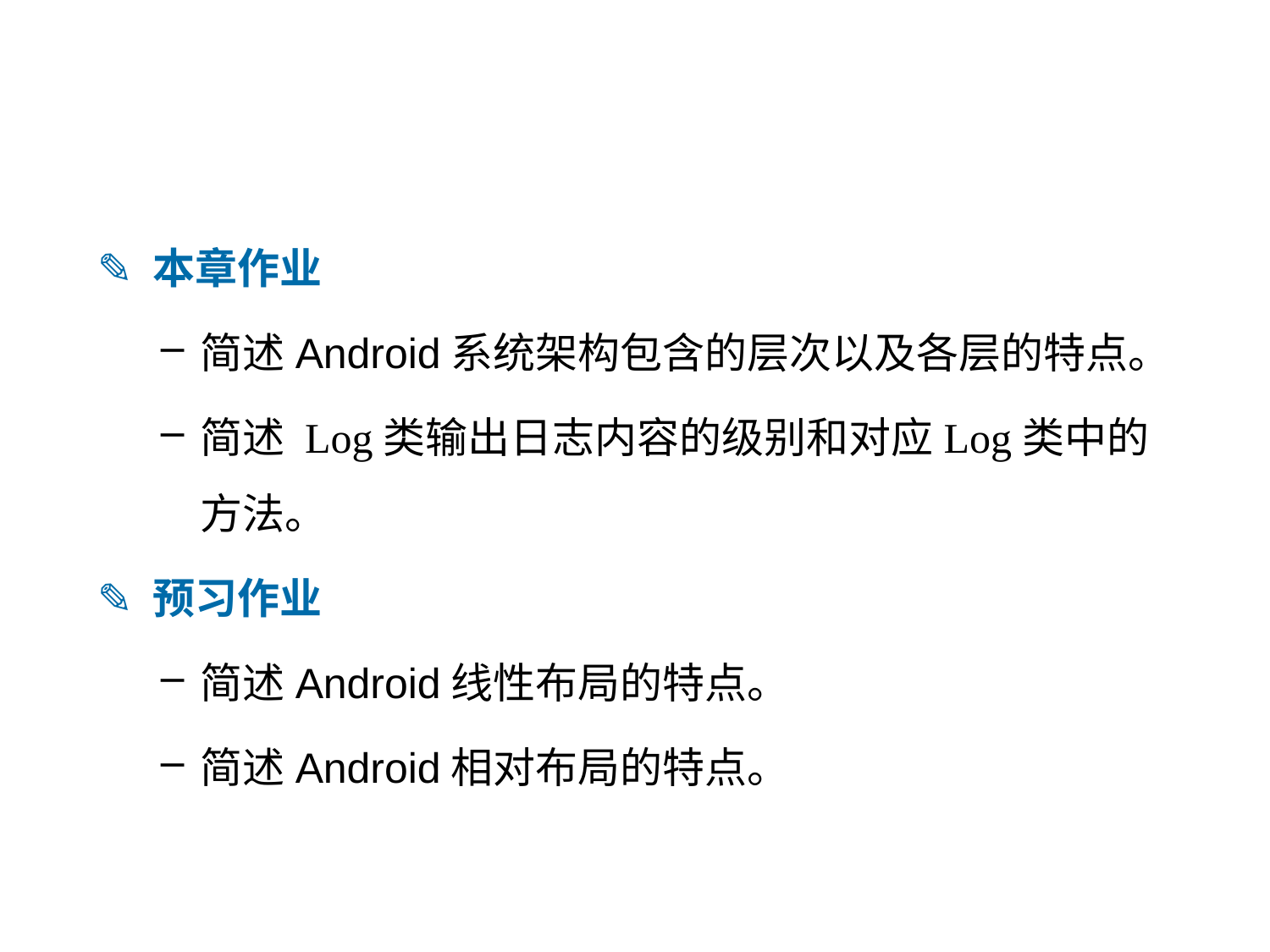

✎ 本章作业
简述Android系统架构包含的层次以及各层的特点。
简述 Log类输出日志内容的级别和对应Log类中的方法。
✎ 预习作业
简述Android线性布局的特点。
简述Android相对布局的特点。